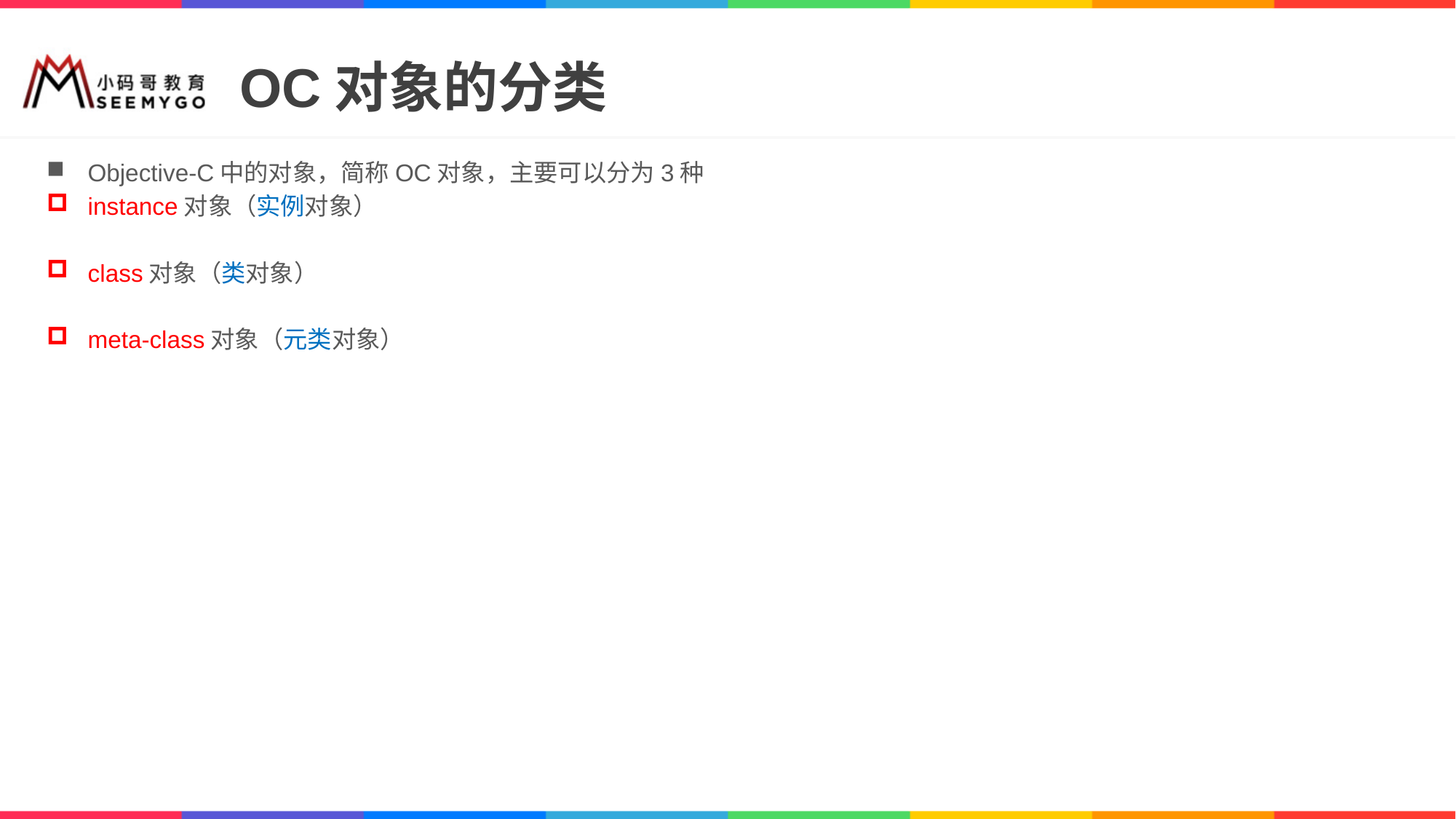

# OC对象的分类
Objective-C中的对象，简称OC对象，主要可以分为3种
instance对象（实例对象）

class对象（类对象）

meta-class对象（元类对象）